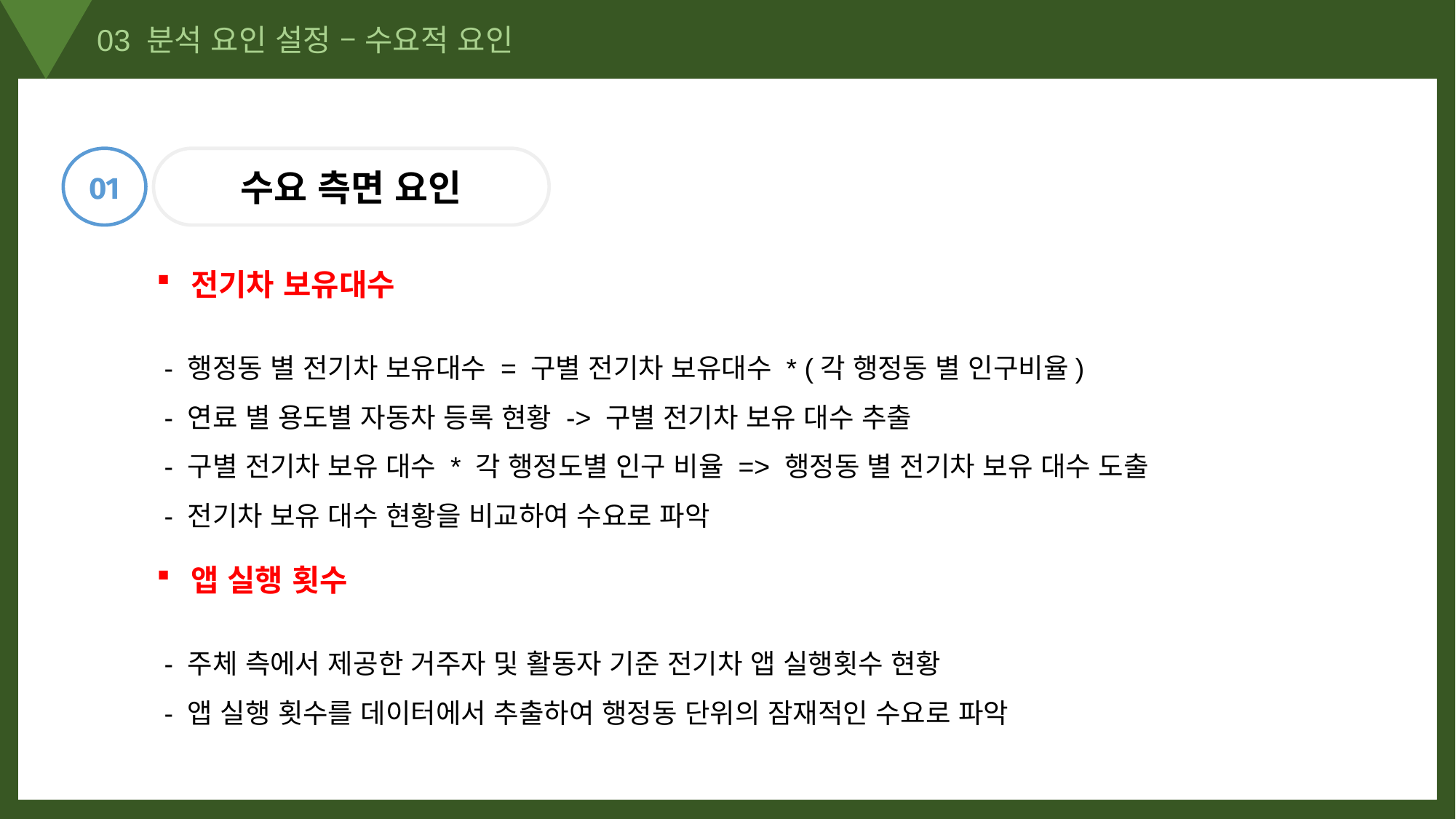

03 분석 요인 설정 – 수요적 요인
01
수요 측면 요인
전기차 보유대수

 - 행정동 별 전기차 보유대수 = 구별 전기차 보유대수 * (각 행정동 별 인구비율)
 - 연료 별 용도별 자동차 등록 현황 -> 구별 전기차 보유 대수 추출
 - 구별 전기차 보유 대수 * 각 행정도별 인구 비율 => 행정동 별 전기차 보유 대수 도출
 - 전기차 보유 대수 현황을 비교하여 수요로 파악
앱 실행 횟수

 - 주체 측에서 제공한 거주자 및 활동자 기준 전기차 앱 실행횟수 현황
 - 앱 실행 횟수를 데이터에서 추출하여 행정동 단위의 잠재적인 수요로 파악